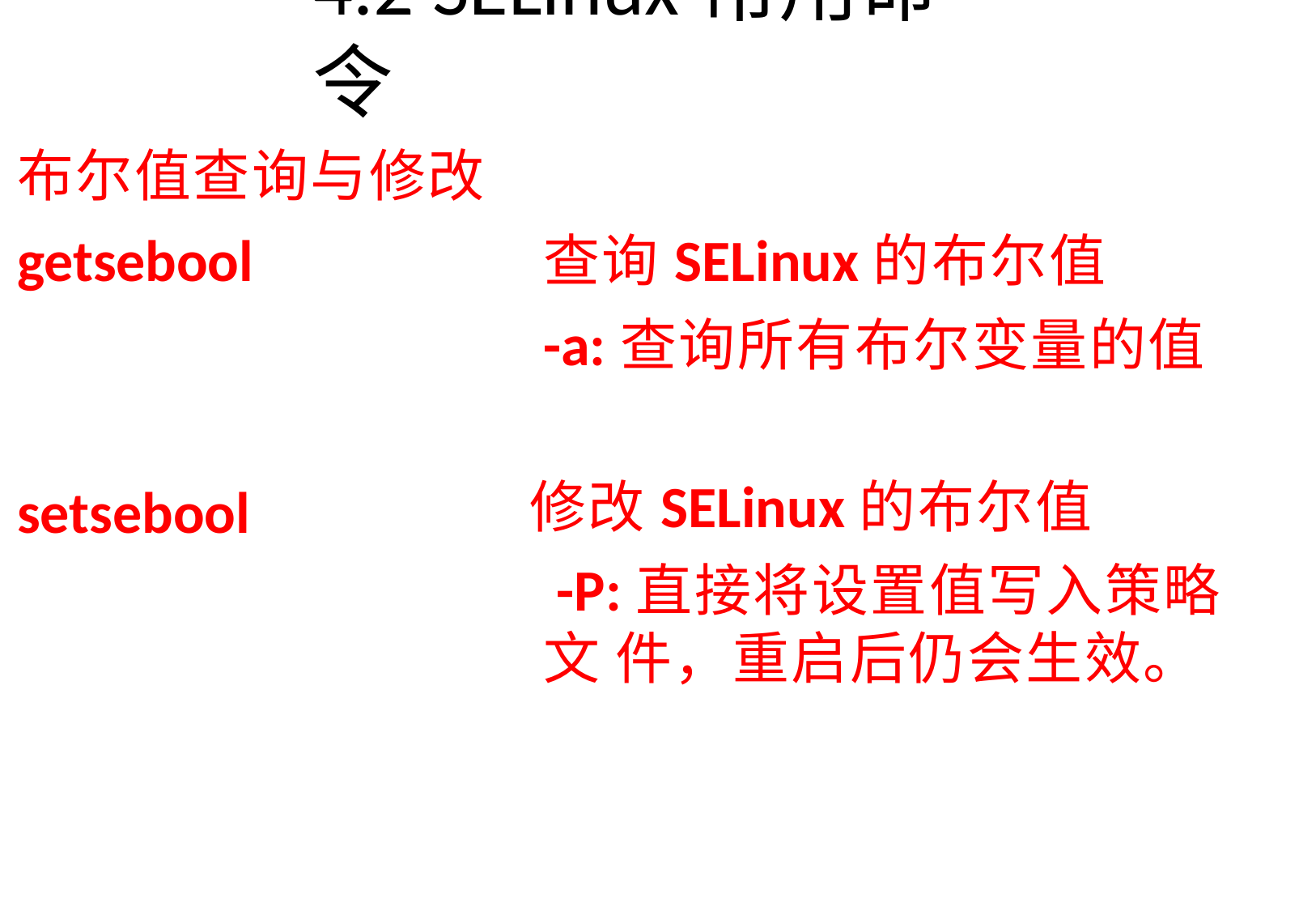

# 4.2 SELinux常用命令
布尔值查询与修改
getsebool
查询SELinux的布尔值
-a:查询所有布尔变量的值

修改SELinux的布尔值
-P:直接将设置值写入策略文 件，重启后仍会生效。
setsebool